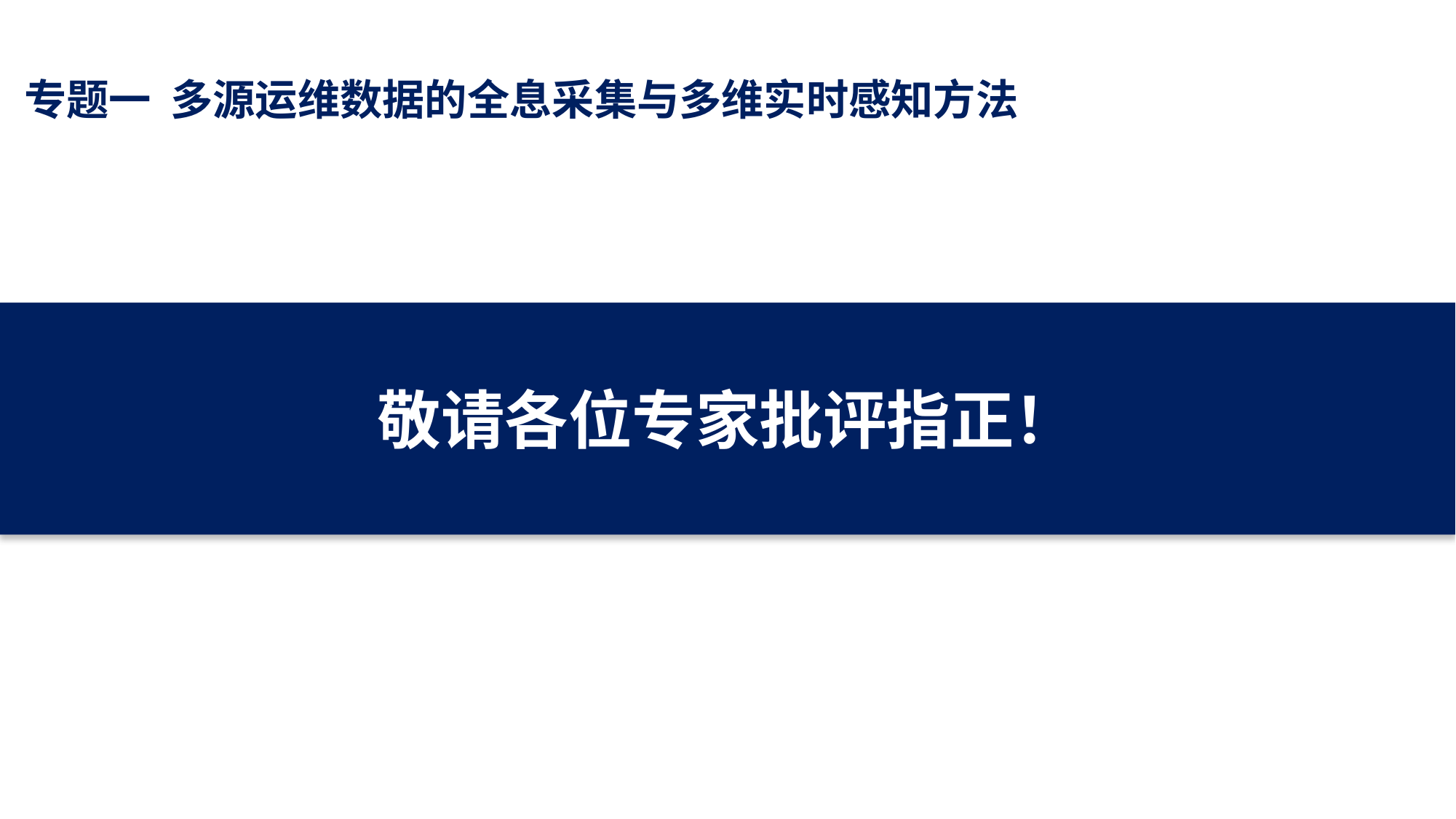

专题一  多源运维数据的全息采集与多维实时感知方法
敬请各位专家批评指正！